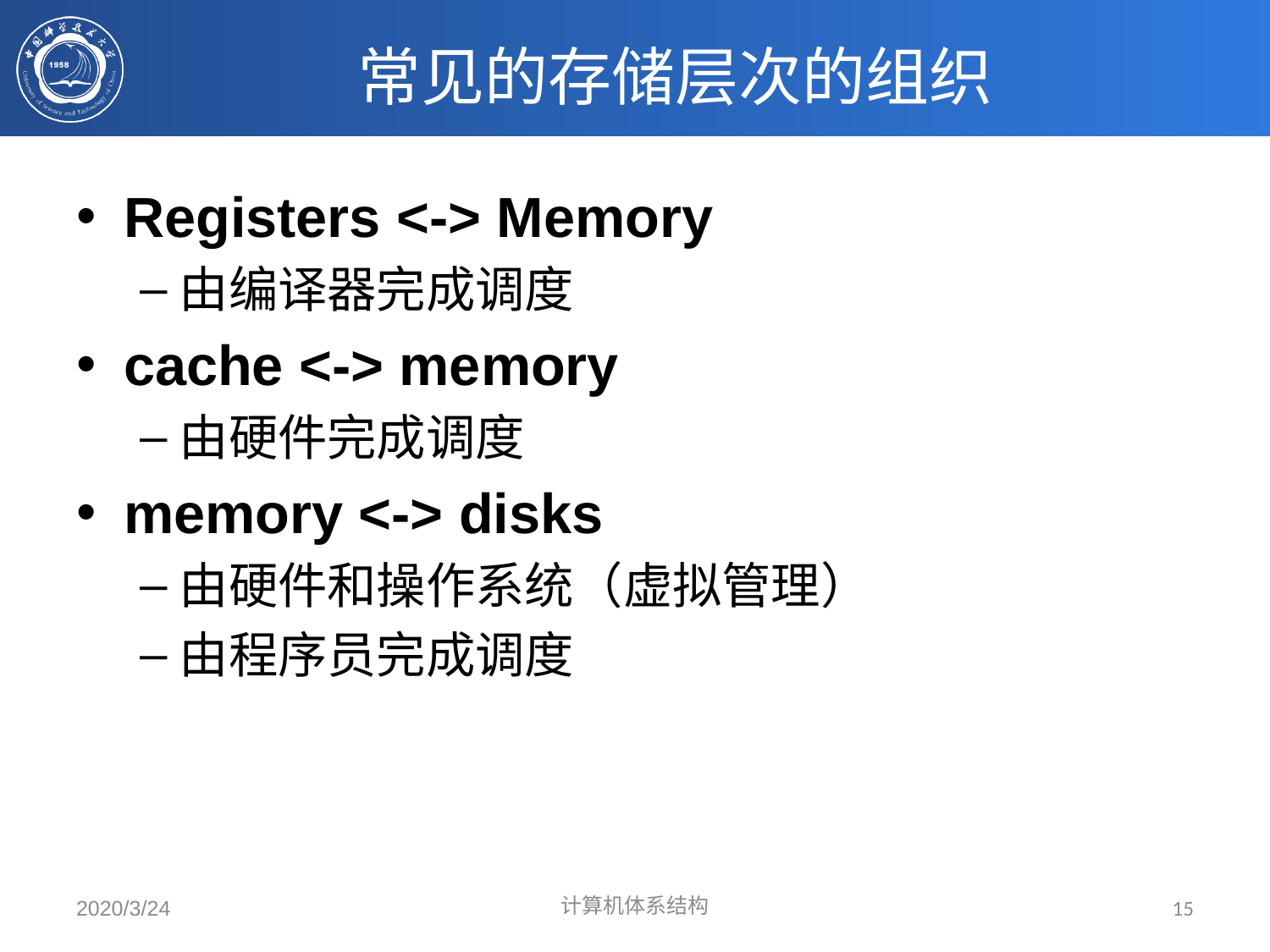

# 常见的存储层次的组织
Registers <-> Memory
由编译器完成调度
cache <-> memory
由硬件完成调度
memory <-> disks
由硬件和操作系统（虚拟管理）
由程序员完成调度
2020/3/24
计算机体系结构
15